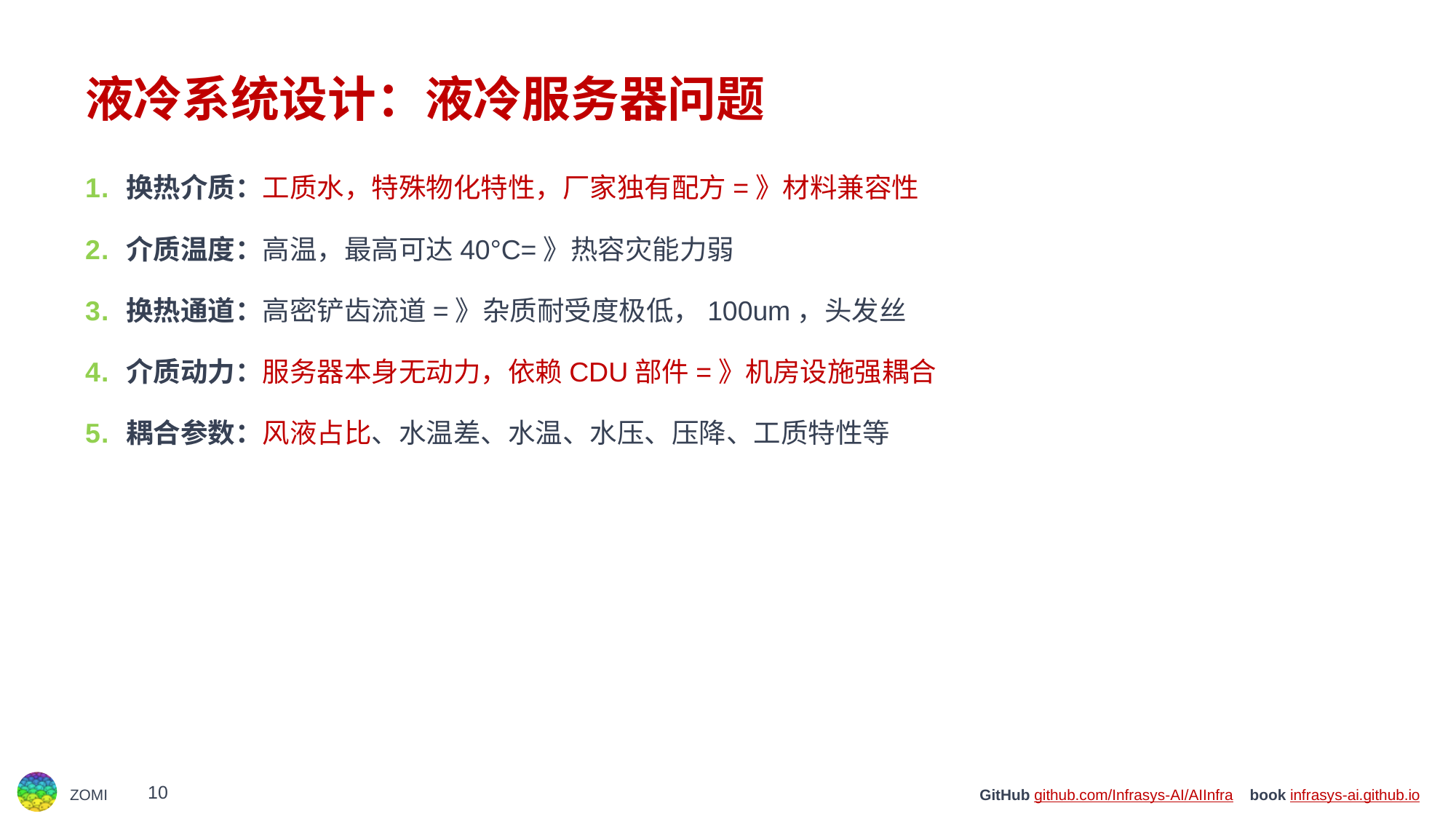

# 液冷系统设计：液冷服务器问题
换热介质：工质水，特殊物化特性，厂家独有配方=》材料兼容性
介质温度：高温，最高可达40°C=》热容灾能力弱
换热通道：高密铲齿流道=》杂质耐受度极低，100um，头发丝
介质动力：服务器本身无动力，依赖CDU部件=》机房设施强耦合
耦合参数：风液占比、水温差、水温、水压、压降、工质特性等